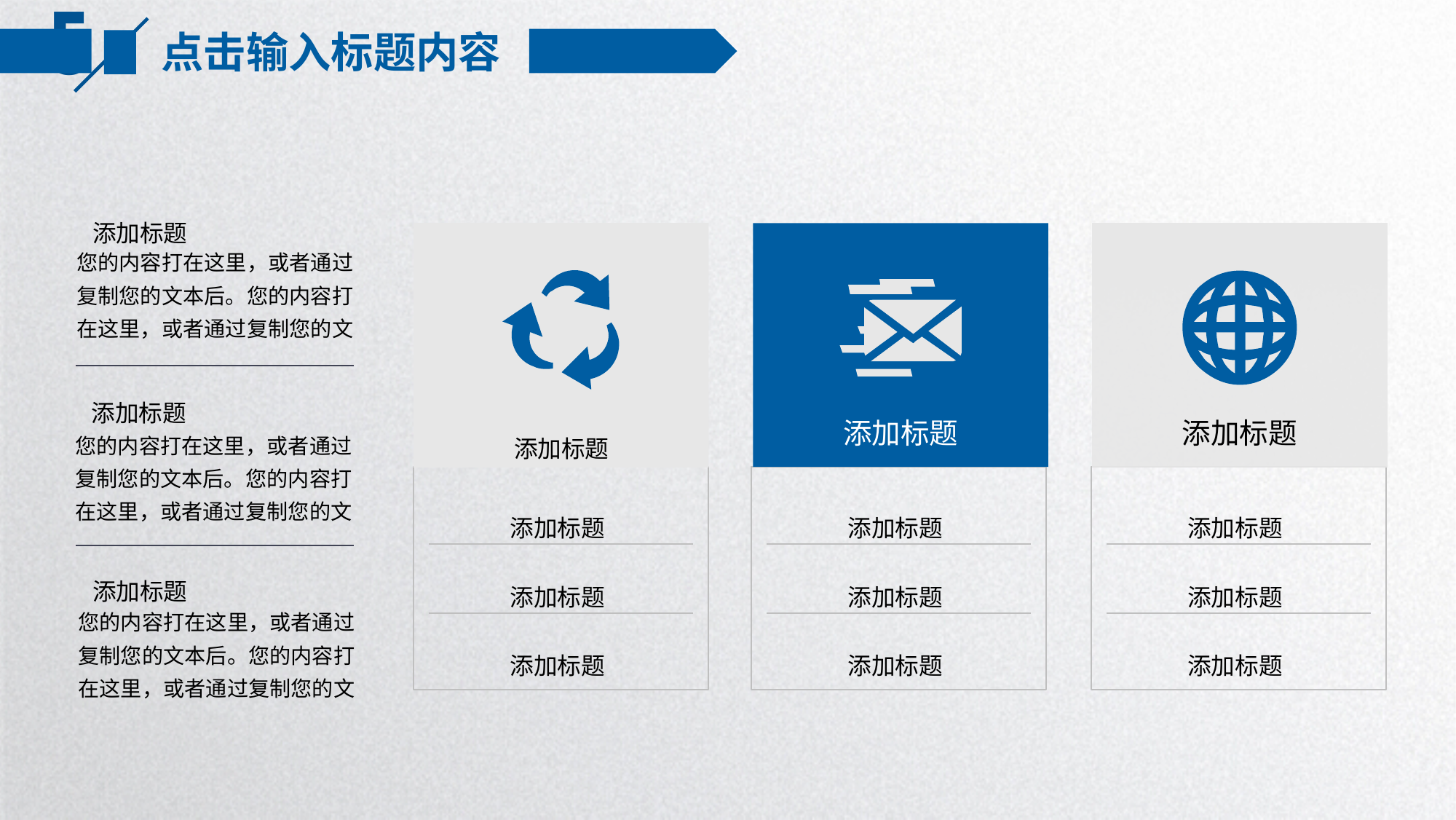

点击输入标题内容

添加标题
您的内容打在这里，或者通过复制您的文本后。您的内容打在这里，或者通过复制您的文

添加标题

添加标题

添加标题
添加标题
您的内容打在这里，或者通过复制您的文本后。您的内容打在这里，或者通过复制您的文

添加标题
添加标题
添加标题

添加标题
添加标题
添加标题

添加标题
添加标题
添加标题
添加标题
您的内容打在这里，或者通过复制您的文本后。您的内容打在这里，或者通过复制您的文